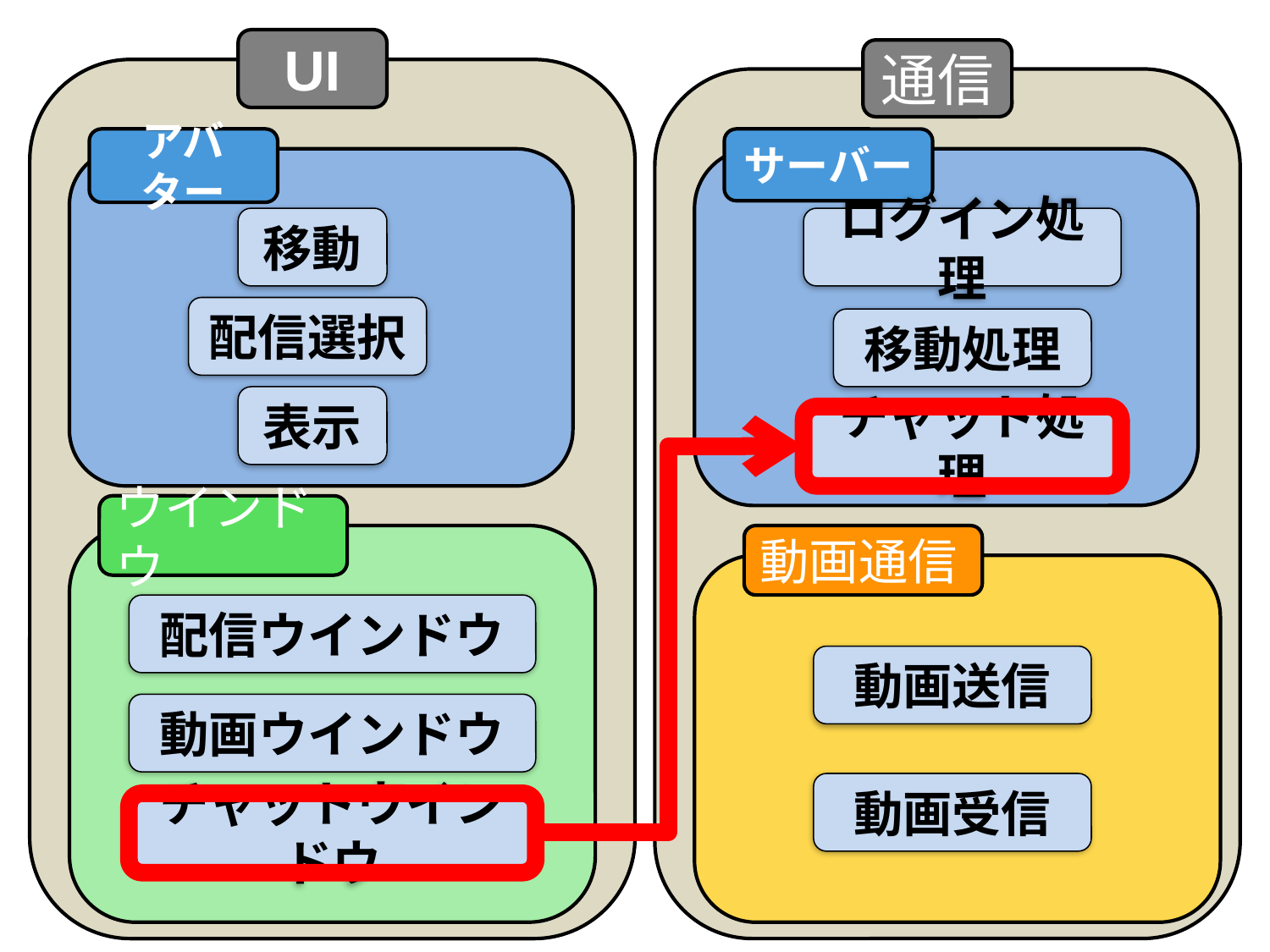

UI
通信

アバター

サーバー

移動
ログイン処理
配信選択
移動処理
表示
チャット処理
ウインドウ

動画通信

配信ウインドウ
動画送信
動画ウインドウ
動画受信
チャットウインドウ